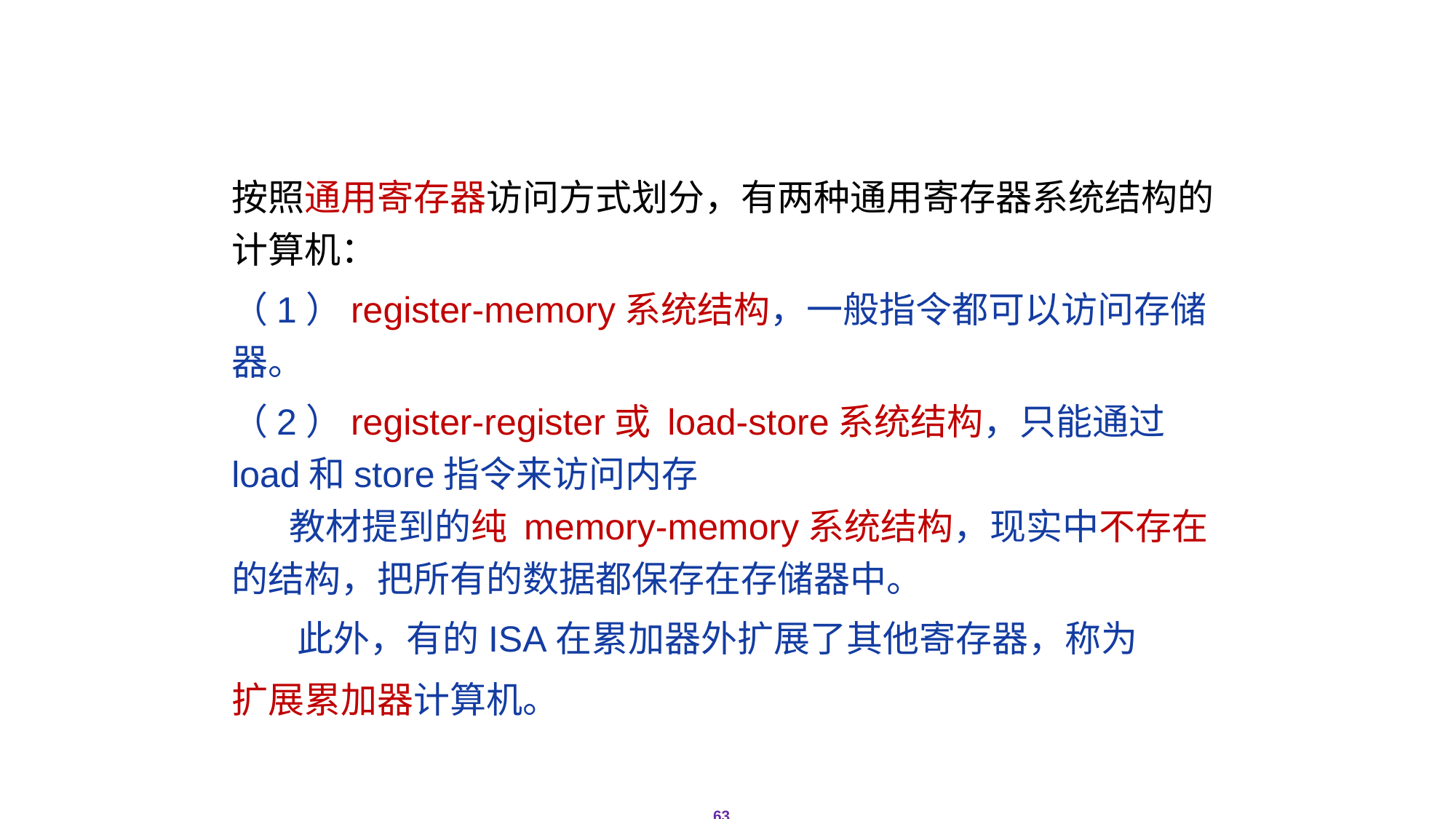

# 2.2指令集系统结构的分类
按照通用寄存器访问方式划分，有两种通用寄存器系统结构的计算机：
（1）register-memory系统结构，一般指令都可以访问存储器。
（2）register-register或 load-store系统结构，只能通过load和store指令来访问内存
       教材提到的纯 memory-memory系统结构，现实中不存在的结构，把所有的数据都保存在存储器中。
       此外，有的ISA在累加器外扩展了其他寄存器，称为
扩展累加器计算机。
63